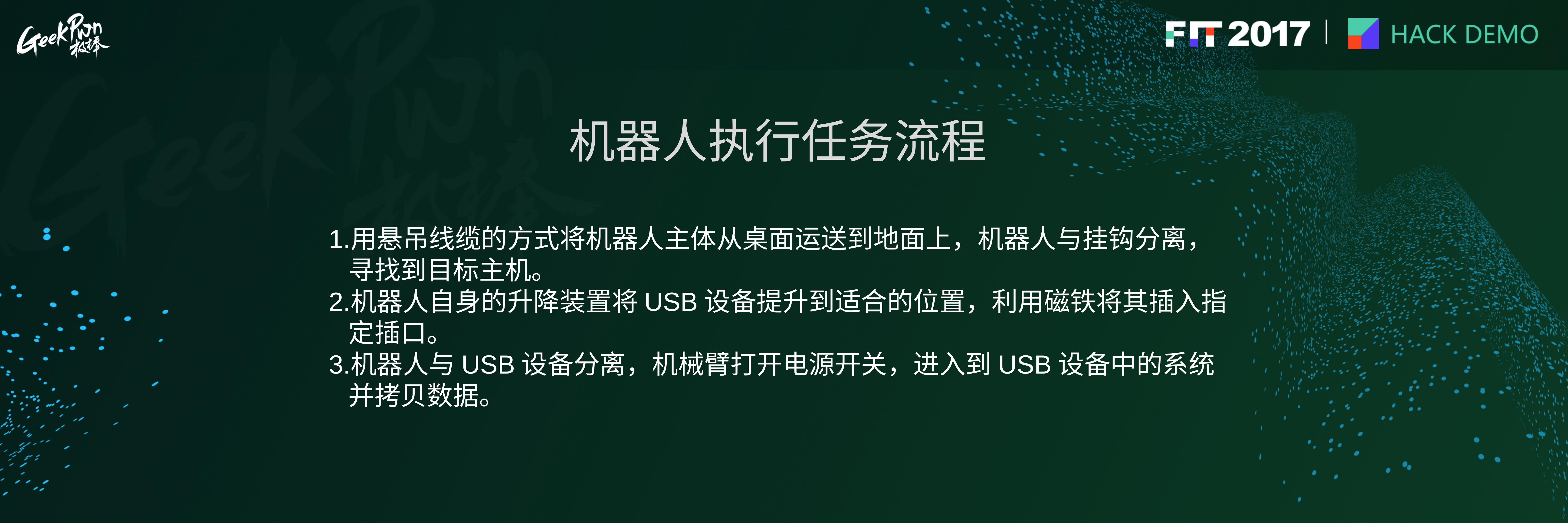

# 机器人执行任务流程
用悬吊线缆的方式将机器人主体从桌面运送到地面上，机器人与挂钩分离，寻找到目标主机。
机器人自身的升降装置将USB设备提升到适合的位置，利用磁铁将其插入指定插口。
机器人与USB设备分离，机械臂打开电源开关，进入到USB设备中的系统并拷贝数据。